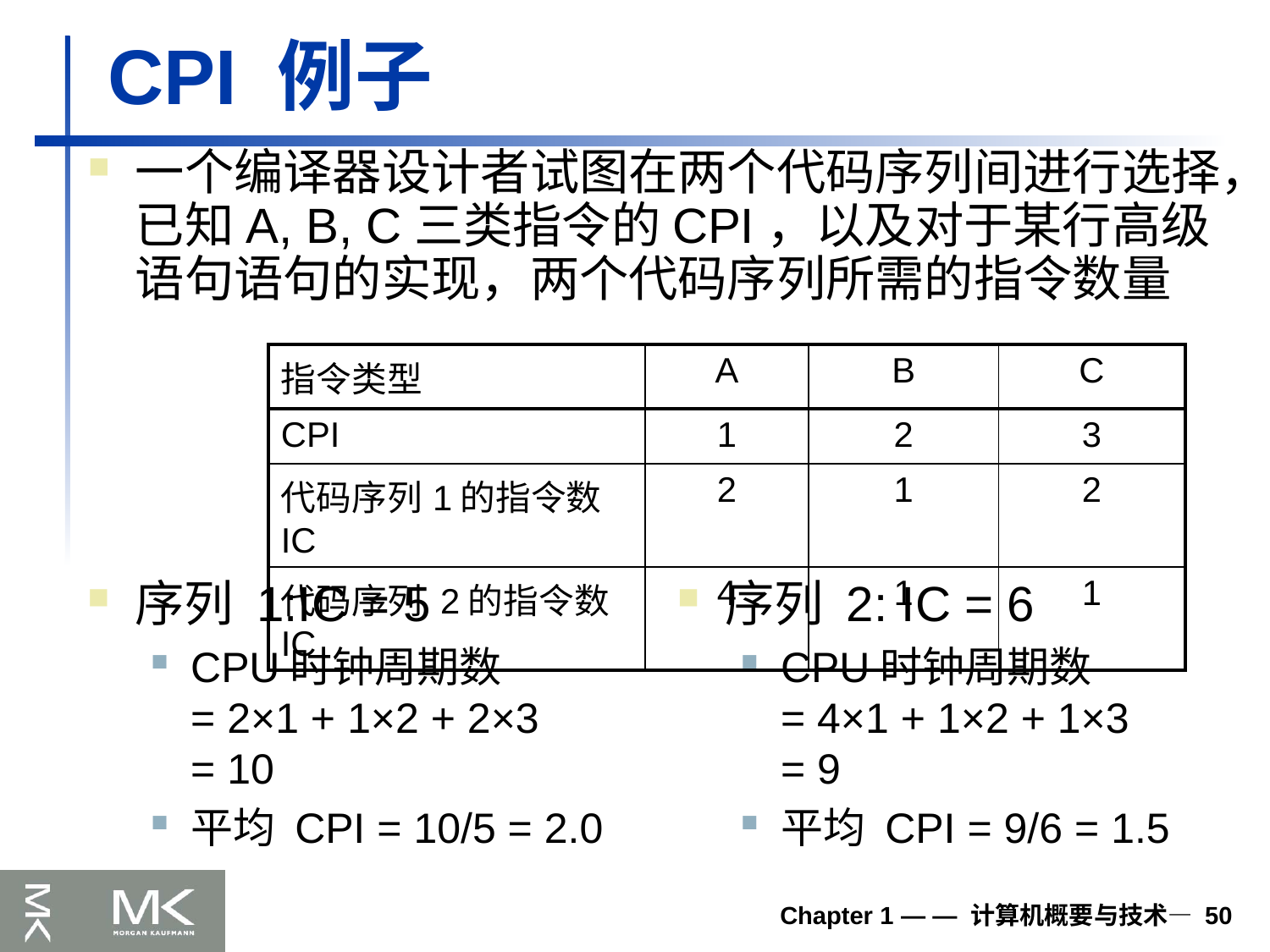

# CPI 例子
一个编译器设计者试图在两个代码序列间进行选择，已知A, B, C三类指令的CPI，以及对于某行高级语句语句的实现，两个代码序列所需的指令数量
| 指令类型 | A | B | C |
| --- | --- | --- | --- |
| CPI | 1 | 2 | 3 |
| 代码序列1的指令数IC | 2 | 1 | 2 |
| 代码序列 2的指令数IC | 4 | 1 | 1 |
序列 1:IC = 5
CPU时钟周期数
= 2×1 + 1×2 + 2×3
= 10
平均 CPI = 10/5 = 2.0
序列 2: IC = 6
CPU时钟周期数
= 4×1 + 1×2 + 1×3
= 9
平均 CPI = 9/6 = 1.5
Chapter 1 — — 计算机概要与技术— 50